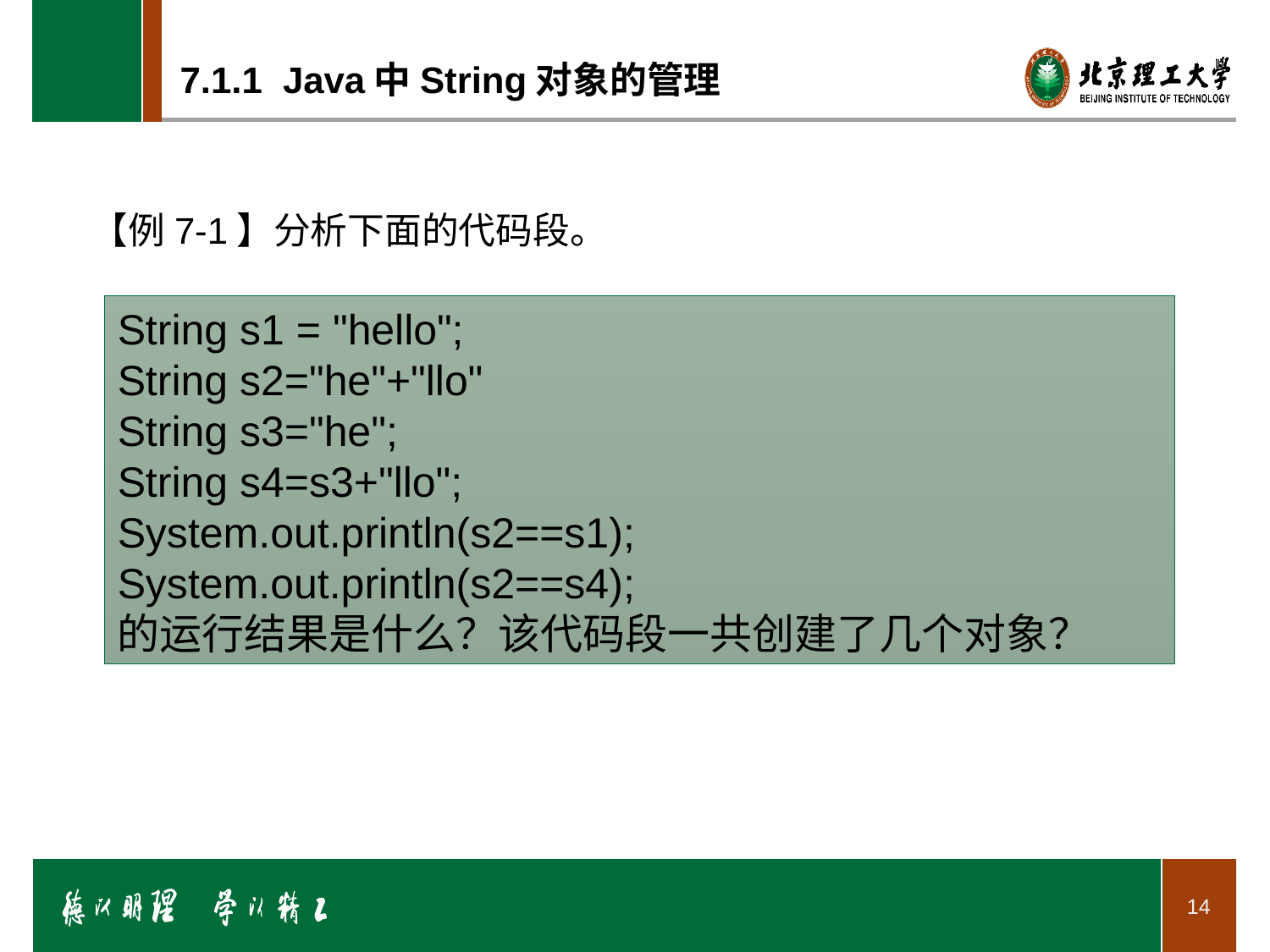

# 7.1.1  Java中String对象的管理
【例7-1】分析下面的代码段。
String s1 = "hello";
String s2="he"+"llo"
String s3="he";
String s4=s3+"llo";
System.out.println(s2==s1);
System.out.println(s2==s4);
的运行结果是什么？该代码段一共创建了几个对象？